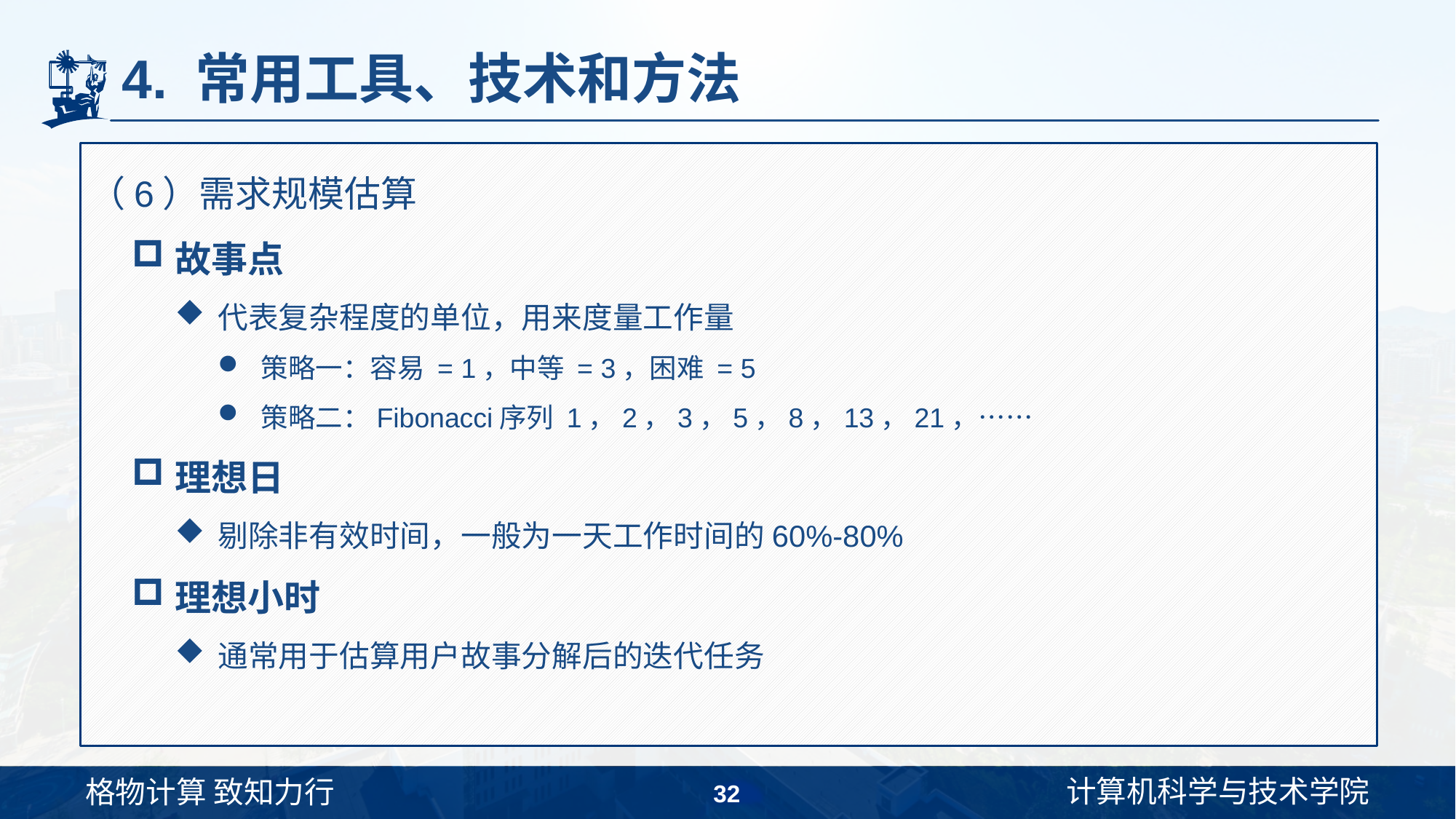

# 4. 常用工具、技术和方法
（6）需求规模估算
故事点
代表复杂程度的单位，用来度量工作量
策略一：容易 = 1，中等 = 3，困难 = 5
策略二：Fibonacci序列 1，2，3，5，8，13，21，……
理想日
剔除非有效时间，一般为一天工作时间的60%-80%
理想小时
通常用于估算用户故事分解后的迭代任务

32